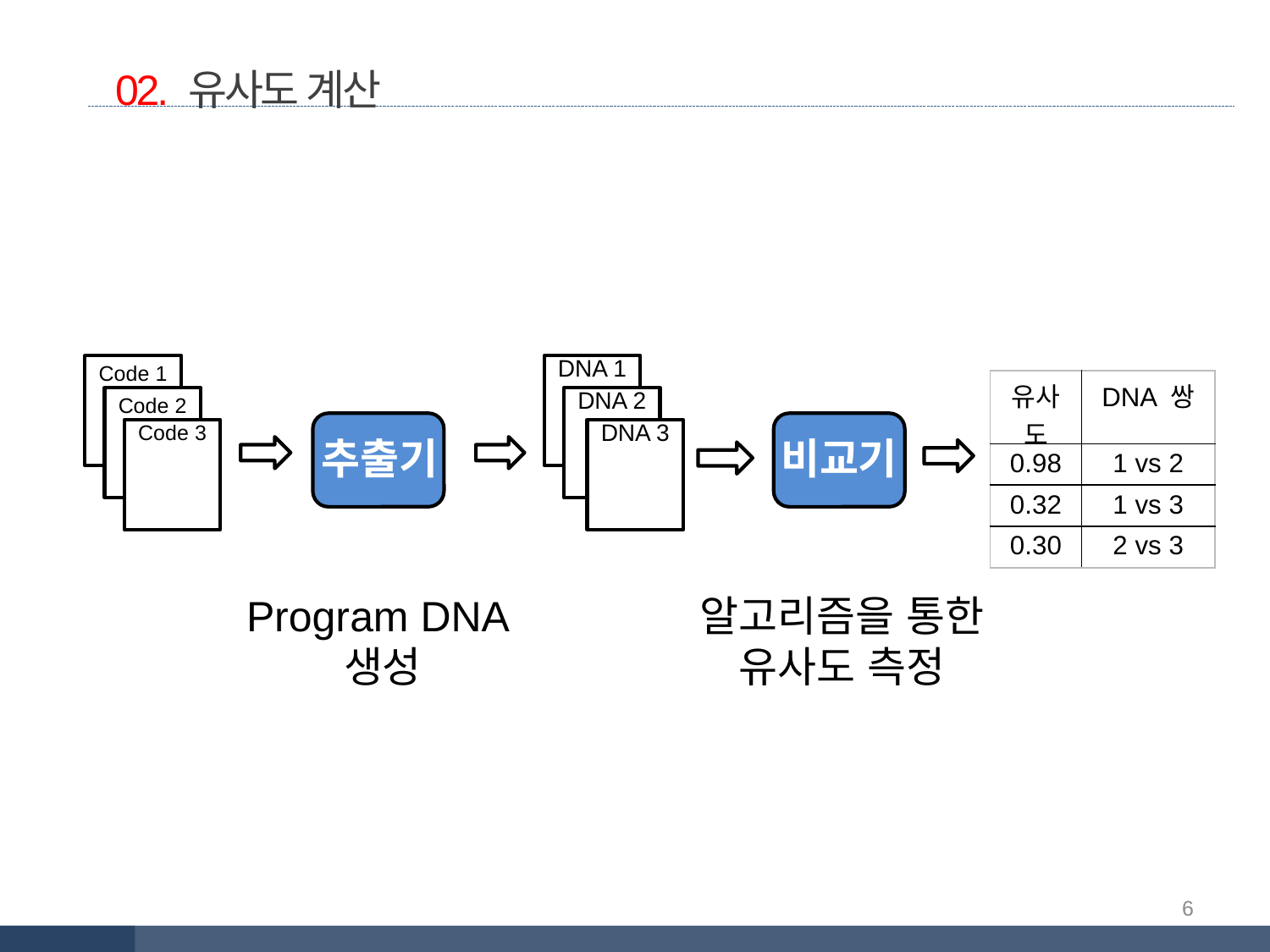

02. 유사도 계산
Code 1

DNA 1

DNA 2

DNA 3

| 유사도 | DNA 쌍 |
| --- | --- |
| 0.98 | 1 vs 2 |
| 0.32 | 1 vs 3 |
| 0.30 | 2 vs 3 |
Code 2

Code 3

추출기
비교기

Program DNA
생성
알고리즘을 통한
유사도 측정
6